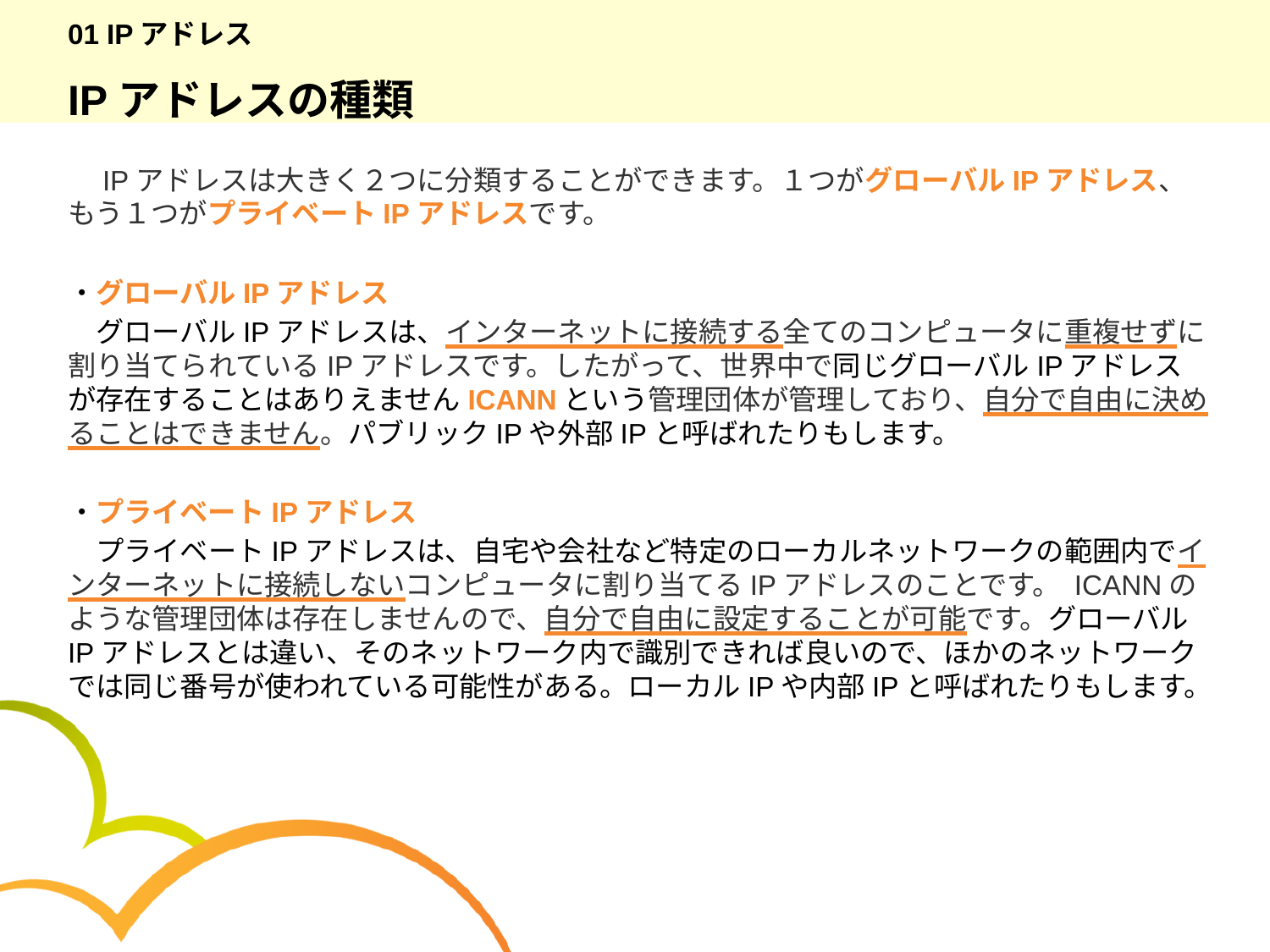

# 01 IPアドレス
IPアドレスの種類
　IPアドレスは大きく２つに分類することができます。１つがグローバルIPアドレス、もう１つがプライベートIPアドレスです。

・グローバルIPアドレス
　グローバルIPアドレスは、インターネットに接続する全てのコンピュータに重複せずに割り当てられているIPアドレスです。したがって、世界中で同じグローバルIPアドレスが存在することはありえませんICANNという管理団体が管理しており、自分で自由に決めることはできません。パブリックIPや外部IPと呼ばれたりもします。

・プライベートIPアドレス
　プライベートIPアドレスは、自宅や会社など特定のローカルネットワークの範囲内でインターネットに接続しないコンピュータに割り当てるIPアドレスのことです。 ICANNのような管理団体は存在しませんので、自分で自由に設定することが可能です。グローバルIPアドレスとは違い、そのネットワーク内で識別できれば良いので、ほかのネットワークでは同じ番号が使われている可能性がある。ローカルIPや内部IPと呼ばれたりもします。